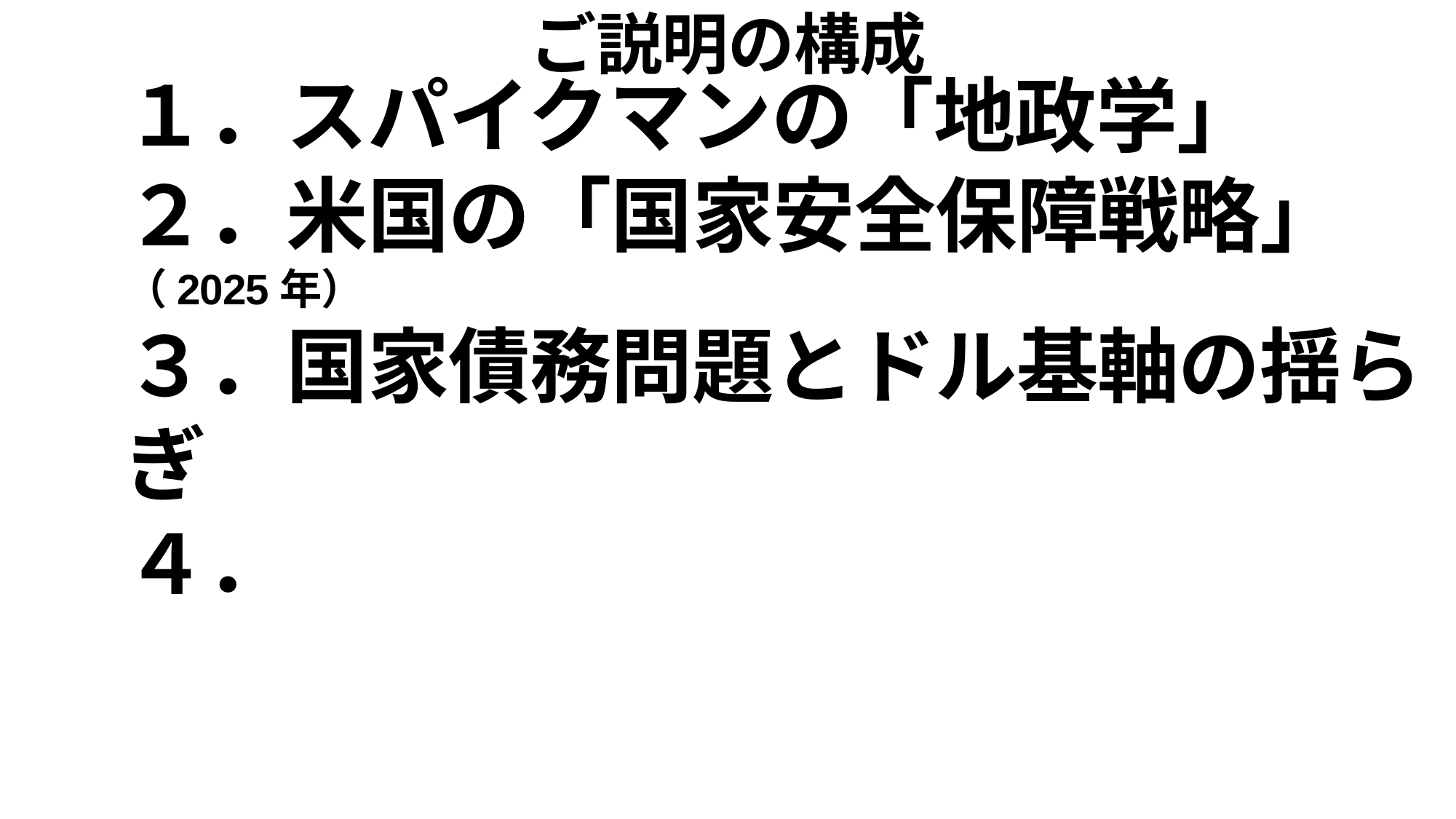

ご説明の構成
１．スパイクマンの「地政学」
２．米国の「国家安全保障戦略」（2025年）
３．国家債務問題とドル基軸の揺らぎ
４．